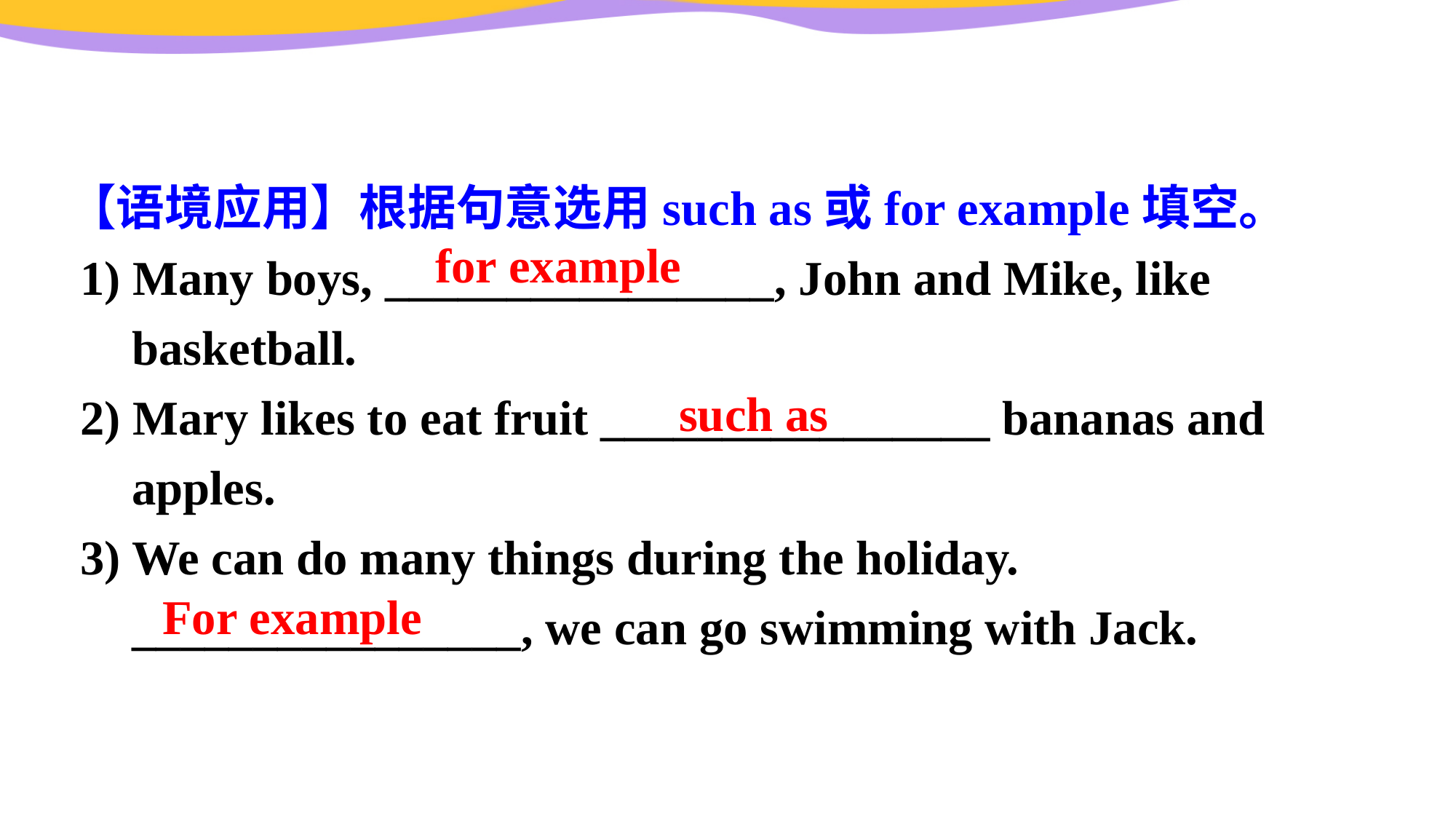

【语境应用】根据句意选用such as或for example填空。
 1) Many boys, ________________, John and Mike, like basketball.
 2) Mary likes to eat fruit ________________ bananas and apples.
 3) We can do many things during the holiday. ________________, we can go swimming with Jack.
for example
such as
For example